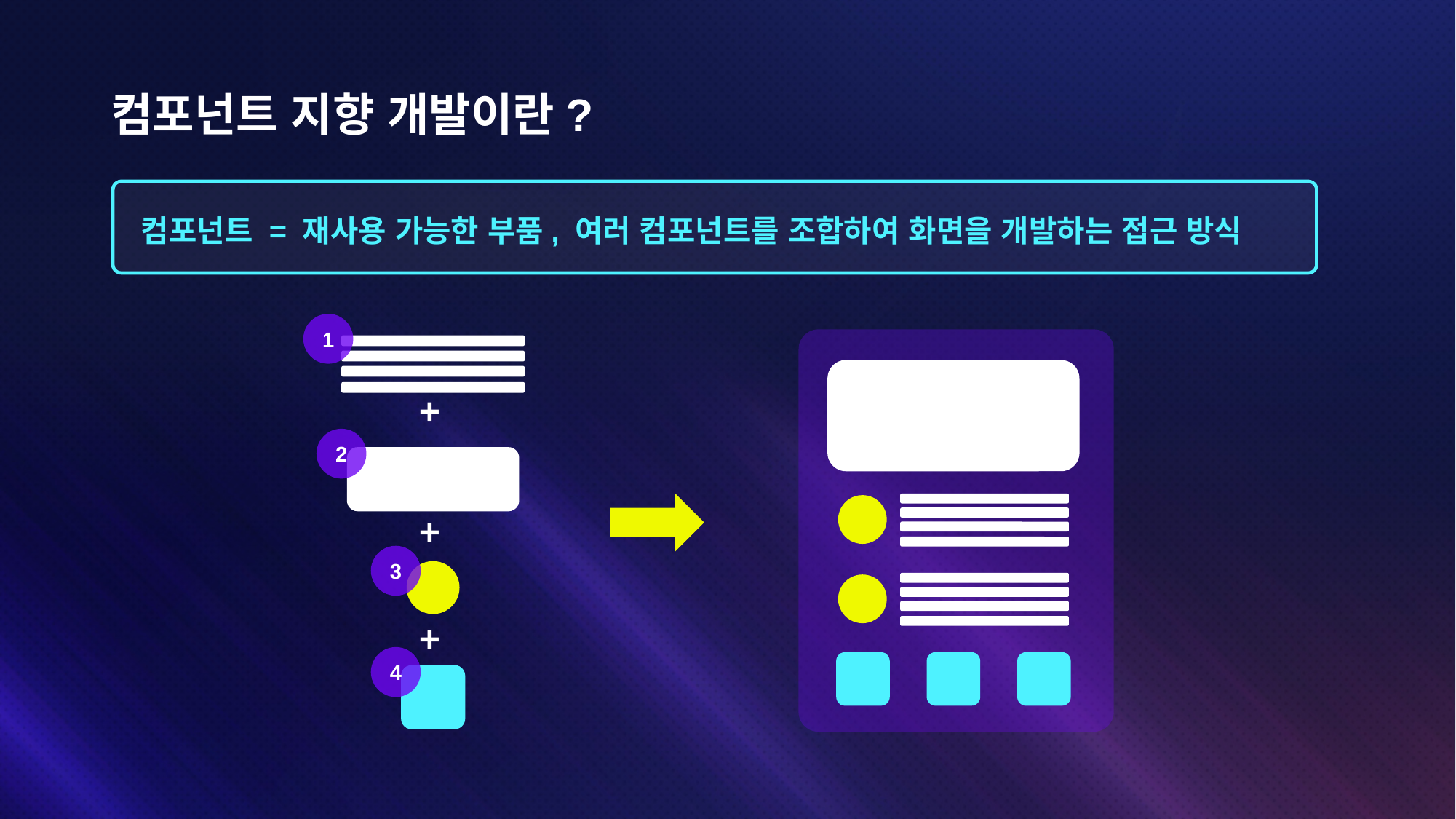

# 컴포넌트 지향 개발이란?
컴포넌트 = 재사용 가능한 부품, 여러 컴포넌트를 조합하여 화면을 개발하는 접근 방식
1

+
2

+
3

+
4